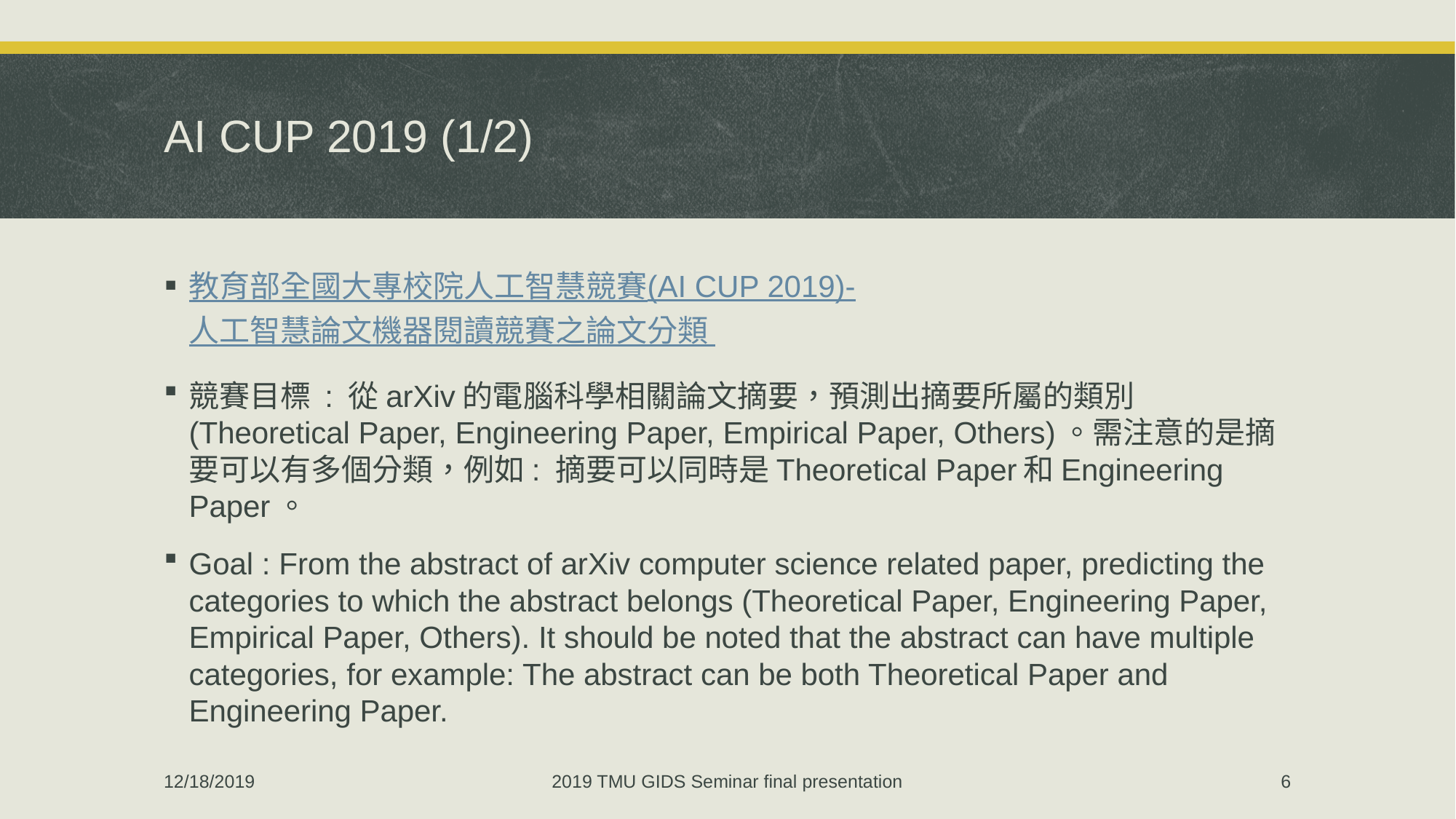

# AI CUP 2019 (1/2)
教育部全國大專校院人工智慧競賽(AI CUP 2019)-人工智慧論文機器閱讀競賽之論文分類
競賽目標 : 從arXiv的電腦科學相關論文摘要，預測出摘要所屬的類別(Theoretical Paper, Engineering Paper, Empirical Paper, Others)。需注意的是摘要可以有多個分類，例如: 摘要可以同時是Theoretical Paper和Engineering Paper。
Goal : From the abstract of arXiv computer science related paper, predicting the categories to which the abstract belongs (Theoretical Paper, Engineering Paper, Empirical Paper, Others). It should be noted that the abstract can have multiple categories, for example: The abstract can be both Theoretical Paper and Engineering Paper.
12/18/2019
2019 TMU GIDS Seminar final presentation
6